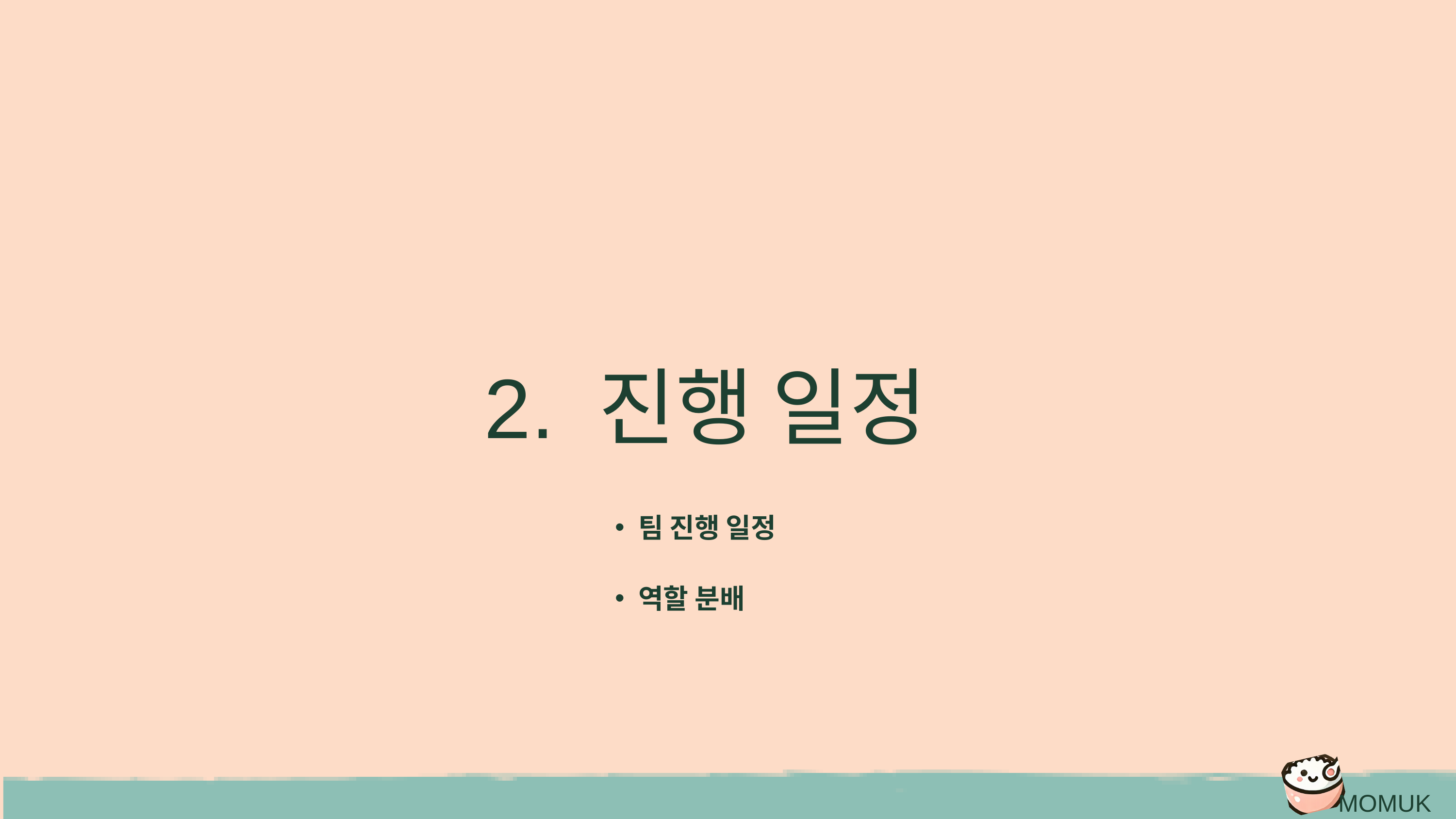

2. 진행 일정

팀 진행 일정

역할 분배

MOMUK